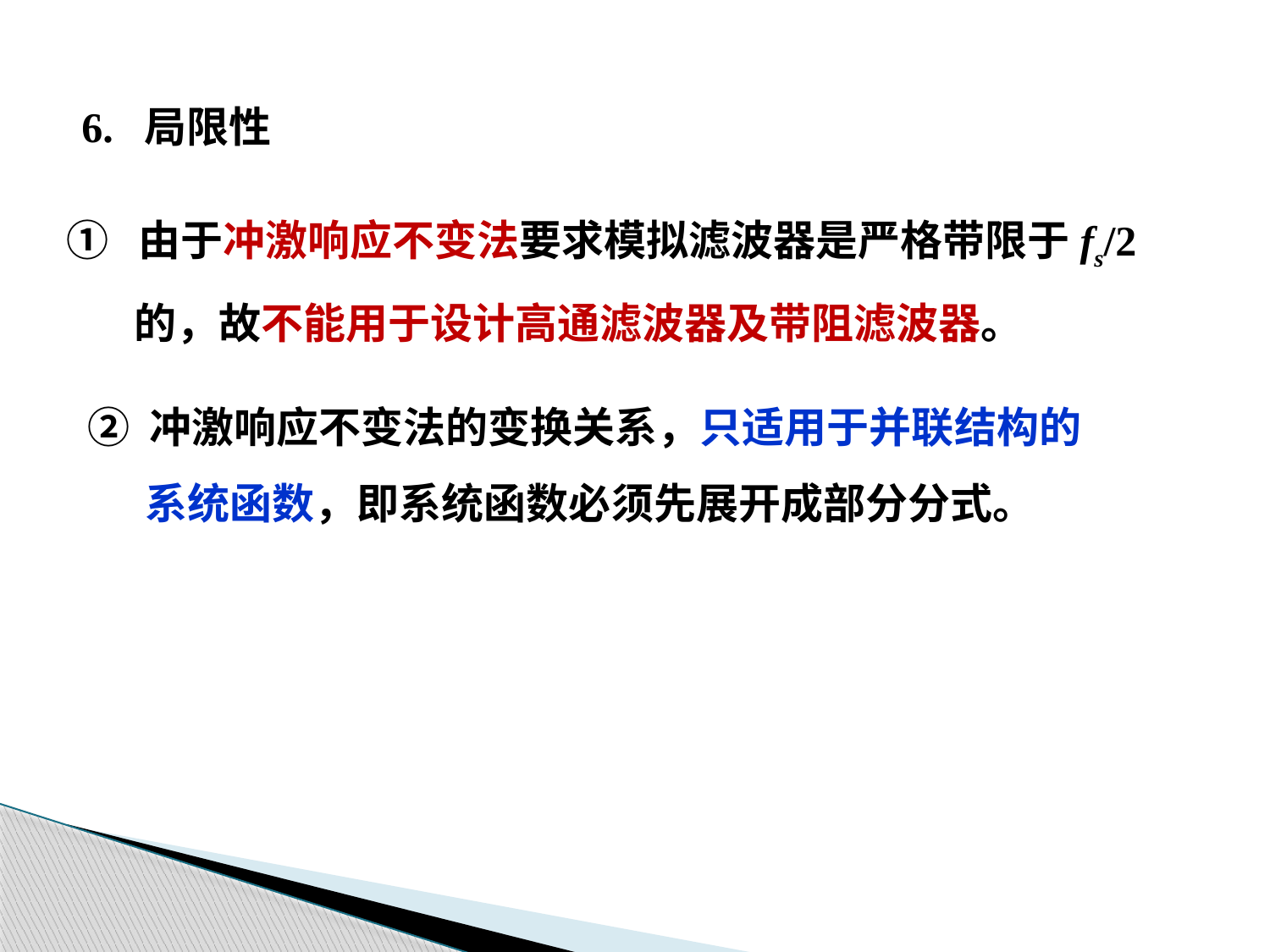

6.  局限性
①  由于冲激响应不变法要求模拟滤波器是严格带限于fs/2
      的，故不能用于设计高通滤波器及带阻滤波器。
② 冲激响应不变法的变换关系，只适用于并联结构的
     系统函数，即系统函数必须先展开成部分分式。